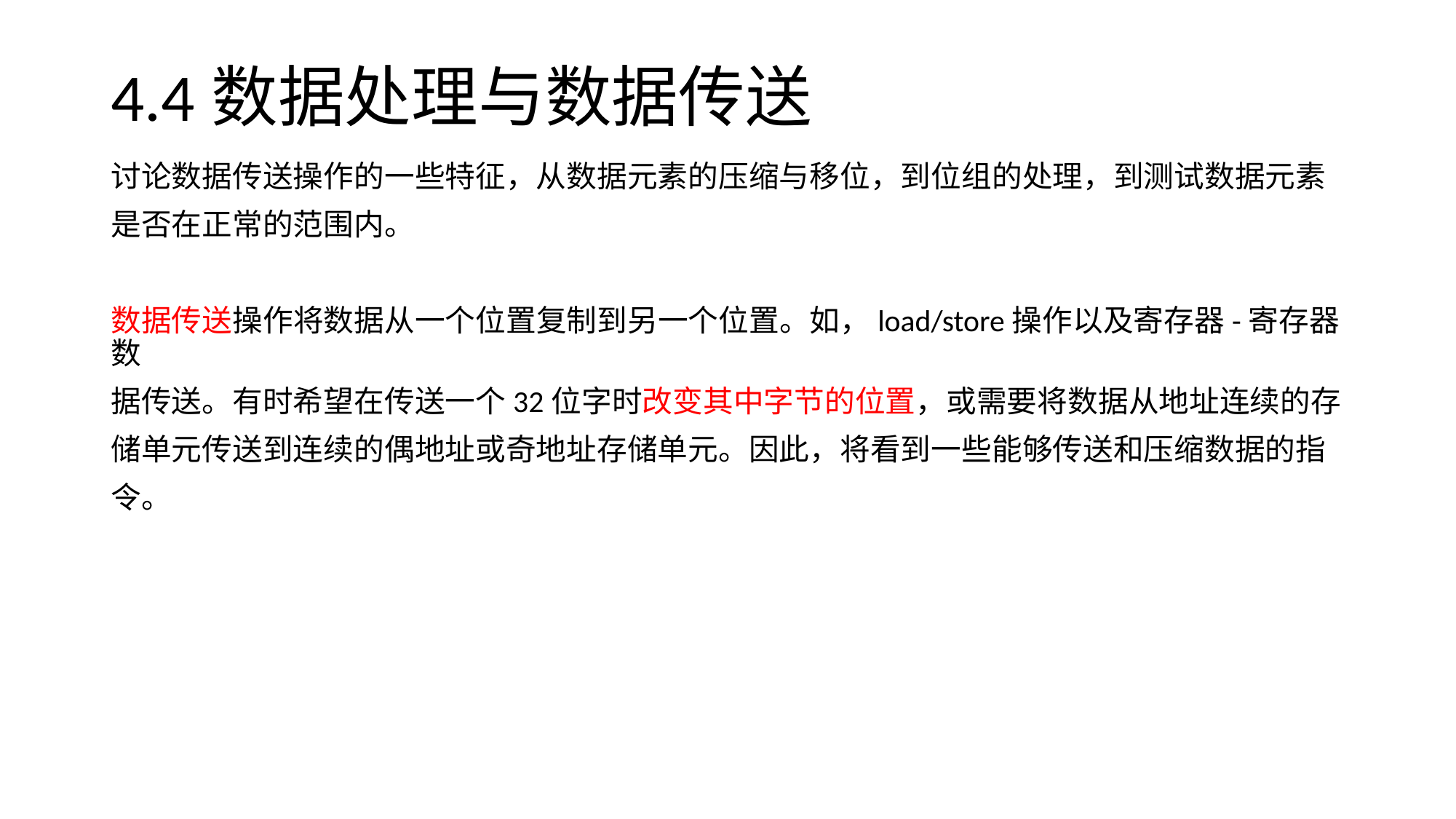

# 4.4数据处理与数据传送
讨论数据传送操作的一些特征，从数据元素的压缩与移位，到位组的处理，到测试数据元素
是否在正常的范围内。

数据传送操作将数据从一个位置复制到另一个位置。如，load/store操作以及寄存器-寄存器数
据传送。有时希望在传送一个32位字时改变其中字节的位置，或需要将数据从地址连续的存
储单元传送到连续的偶地址或奇地址存储单元。因此，将看到一些能够传送和压缩数据的指
令。